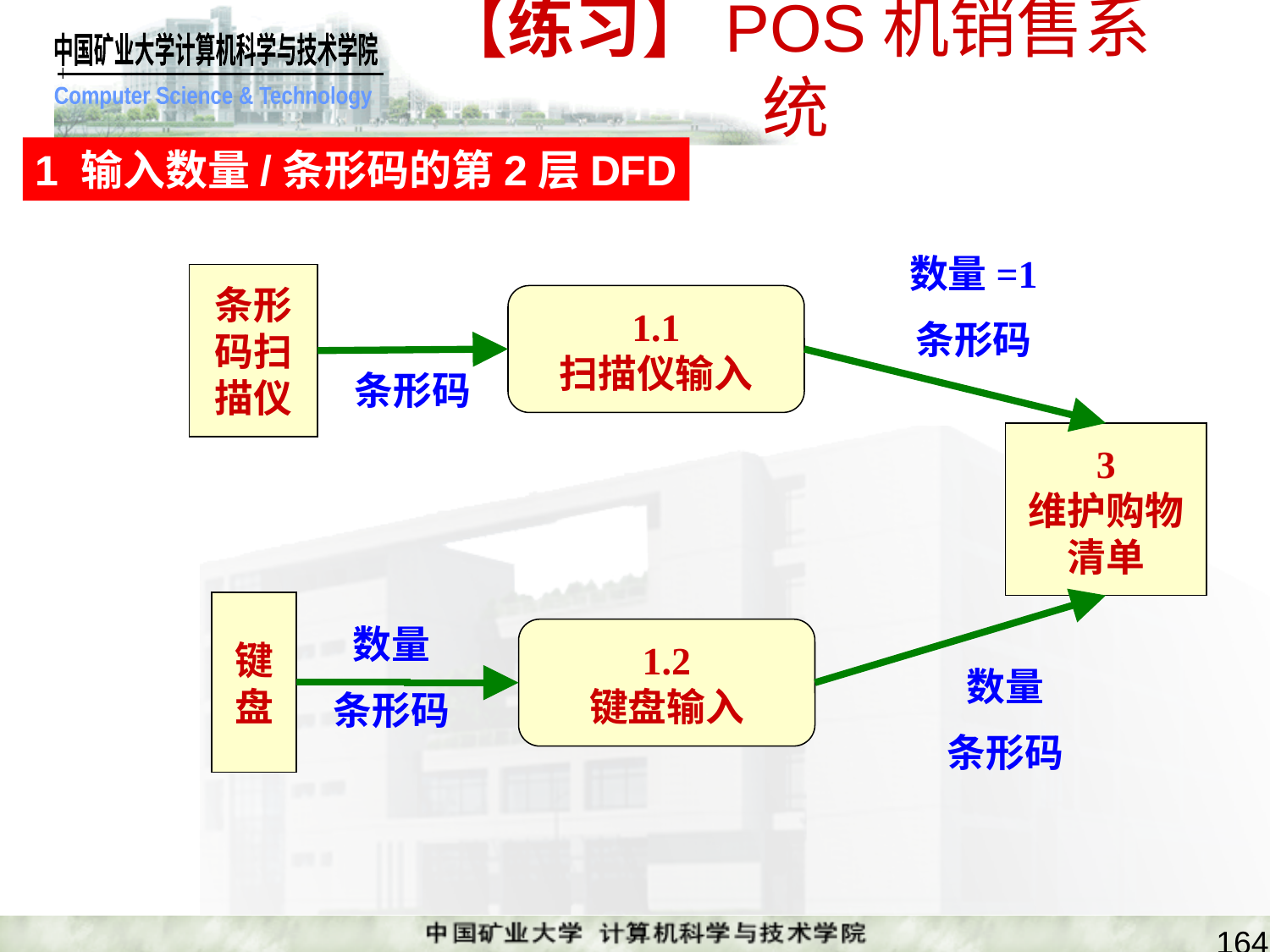

# 【练习】POS机销售系统
1 输入数量/条形码的第2层DFD
数量=1
条形码
条形
码扫
描仪
1.1
扫描仪输入
条形码
3
维护购物
清单
键
盘
数量
条形码
数量
条形码
1.2
键盘输入
164
164